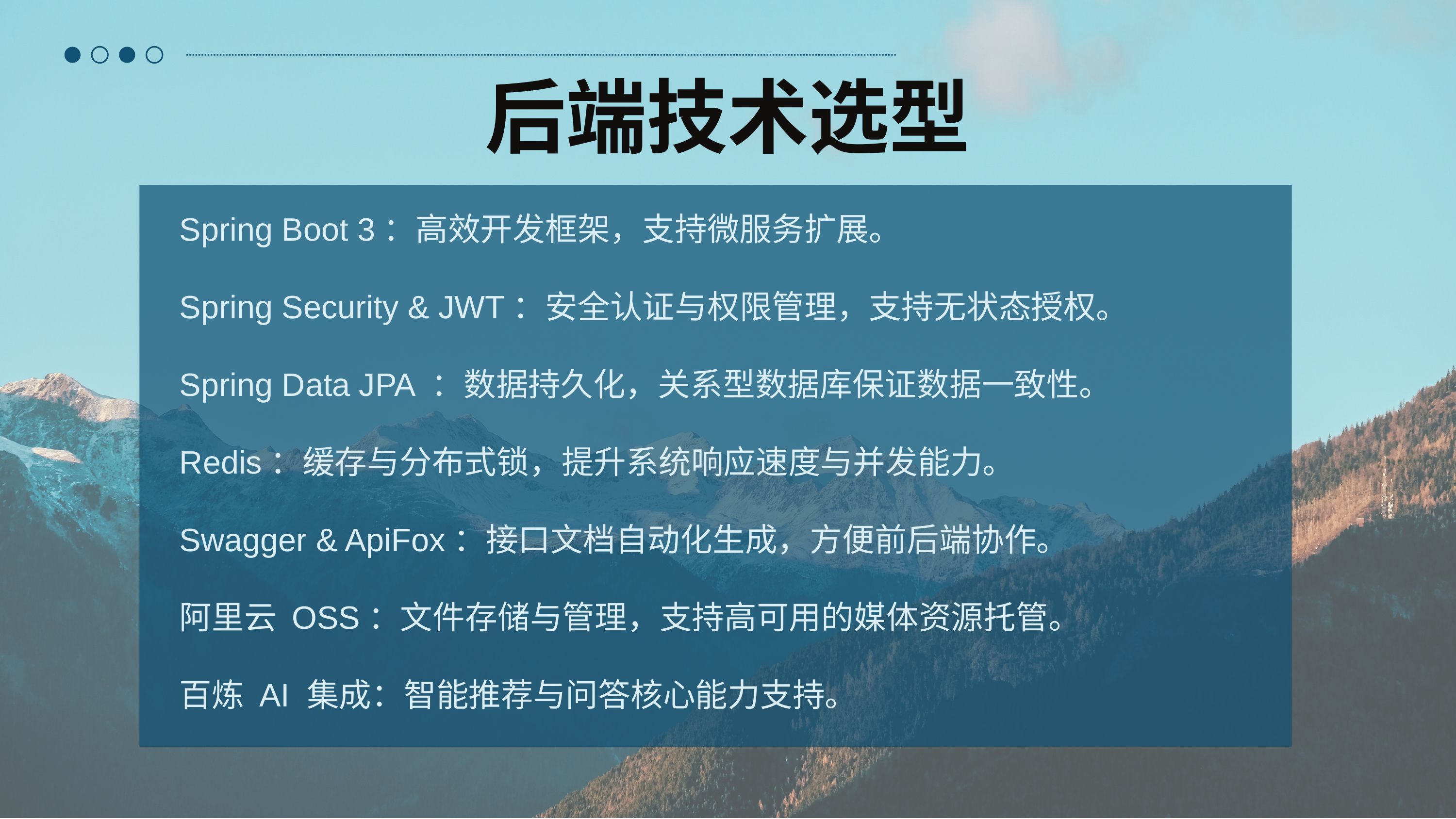

后端技术选型

Spring Boot 3：高效开发框架，支持微服务扩展。

Spring Security & JWT：安全认证与权限管理，支持无状态授权。

Spring Data JPA ：数据持久化，关系型数据库保证数据一致性。

Redis：缓存与分布式锁，提升系统响应速度与并发能力。

Swagger & ApiFox：接口文档自动化生成，方便前后端协作。

阿里云 OSS：文件存储与管理，支持高可用的媒体资源托管。

百炼 AI 集成：智能推荐与问答核心能力支持。